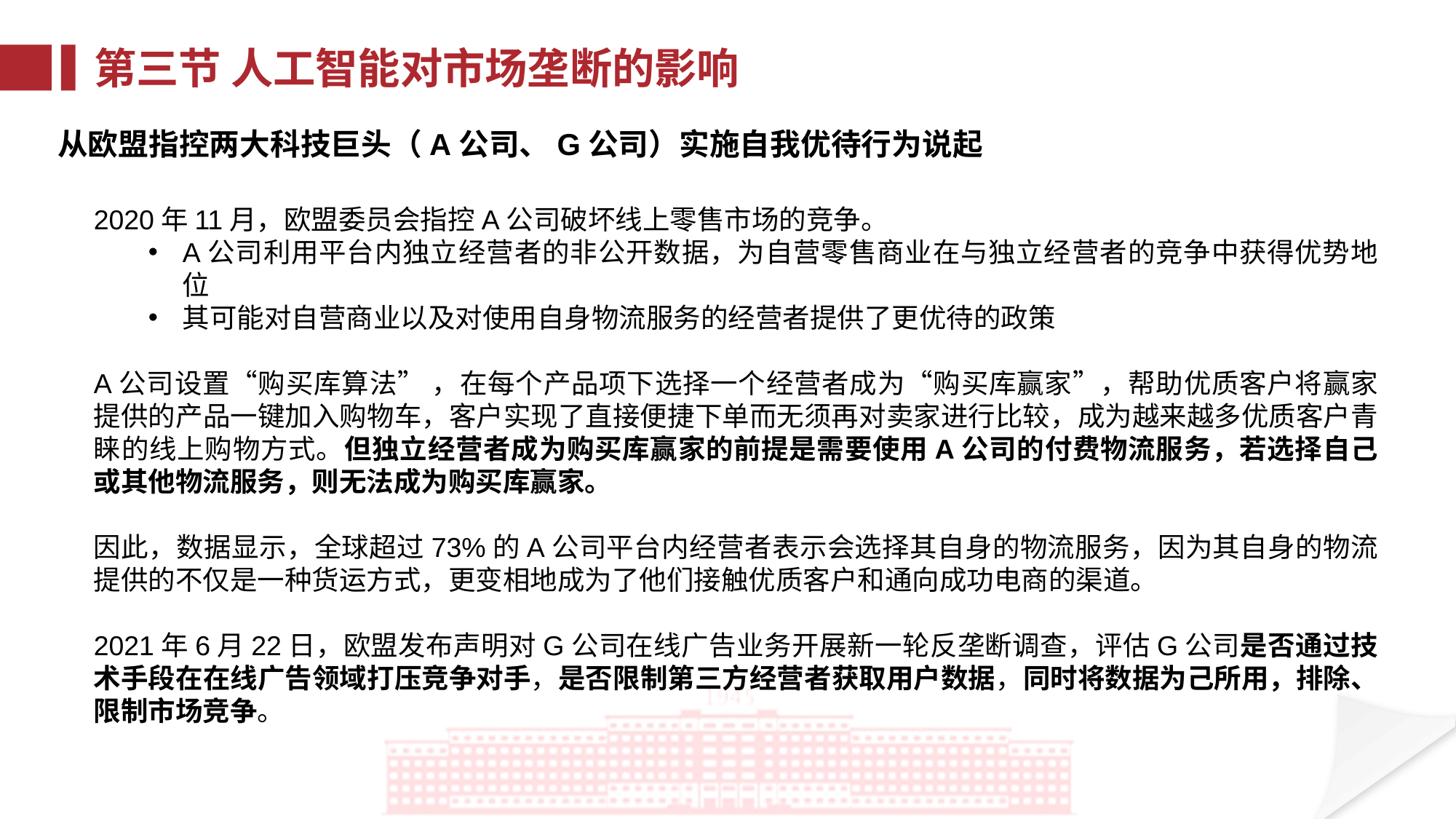

第三节 人工智能对市场垄断的影响

从欧盟指控两大科技巨头（A公司、G公司）实施自我优待行为说起
2020年11月，欧盟委员会指控A公司破坏线上零售市场的竞争。
A公司利用平台内独立经营者的非公开数据，为自营零售商业在与独立经营者的竞争中获得优势地位
其可能对自营商业以及对使用自身物流服务的经营者提供了更优待的政策

A公司设置“购买库算法” ，在每个产品项下选择一个经营者成为“购买库赢家”，帮助优质客户将赢家提供的产品一键加入购物车，客户实现了直接便捷下单而无须再对卖家进行比较，成为越来越多优质客户青睐的线上购物方式。但独立经营者成为购买库赢家的前提是需要使用A公司的付费物流服务，若选择自己或其他物流服务，则无法成为购买库赢家。

因此，数据显示，全球超过73%的A公司平台内经营者表示会选择其自身的物流服务，因为其自身的物流提供的不仅是一种货运方式，更变相地成为了他们接触优质客户和通向成功电商的渠道。

2021年6月22日，欧盟发布声明对G公司在线广告业务开展新一轮反垄断调查，评估G公司是否通过技术手段在在线广告领域打压竞争对手，是否限制第三方经营者获取用户数据，同时将数据为己所用，排除、限制市场竞争。